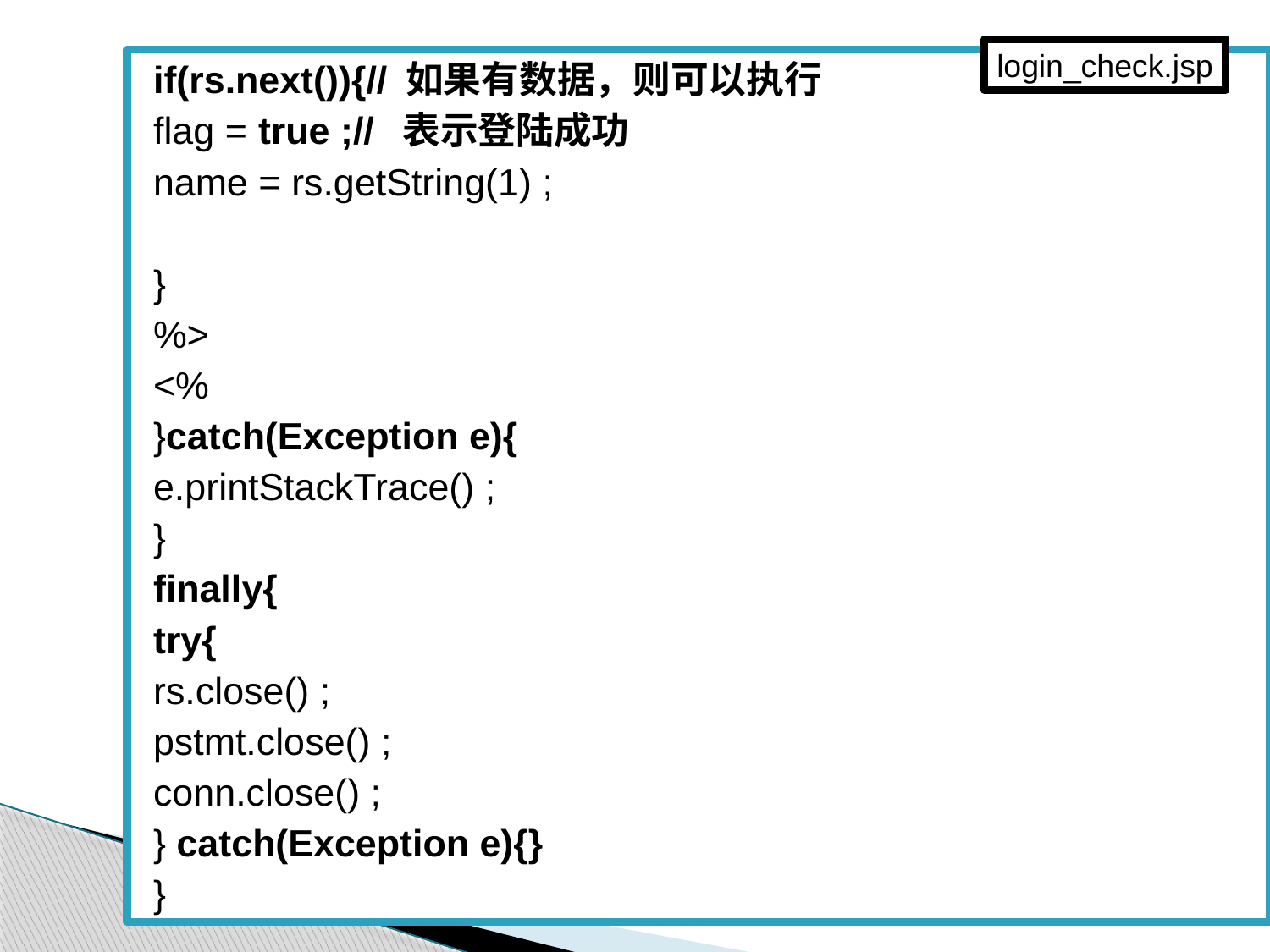

login_check.jsp
if(rs.next()){// 如果有数据，则可以执行
flag = true ;//  表示登陆成功
name = rs.getString(1) ;

}
%>
<%
}catch(Exception e){
e.printStackTrace() ;
}
finally{
try{
rs.close() ;
pstmt.close() ;
conn.close() ;
} catch(Exception e){}
}